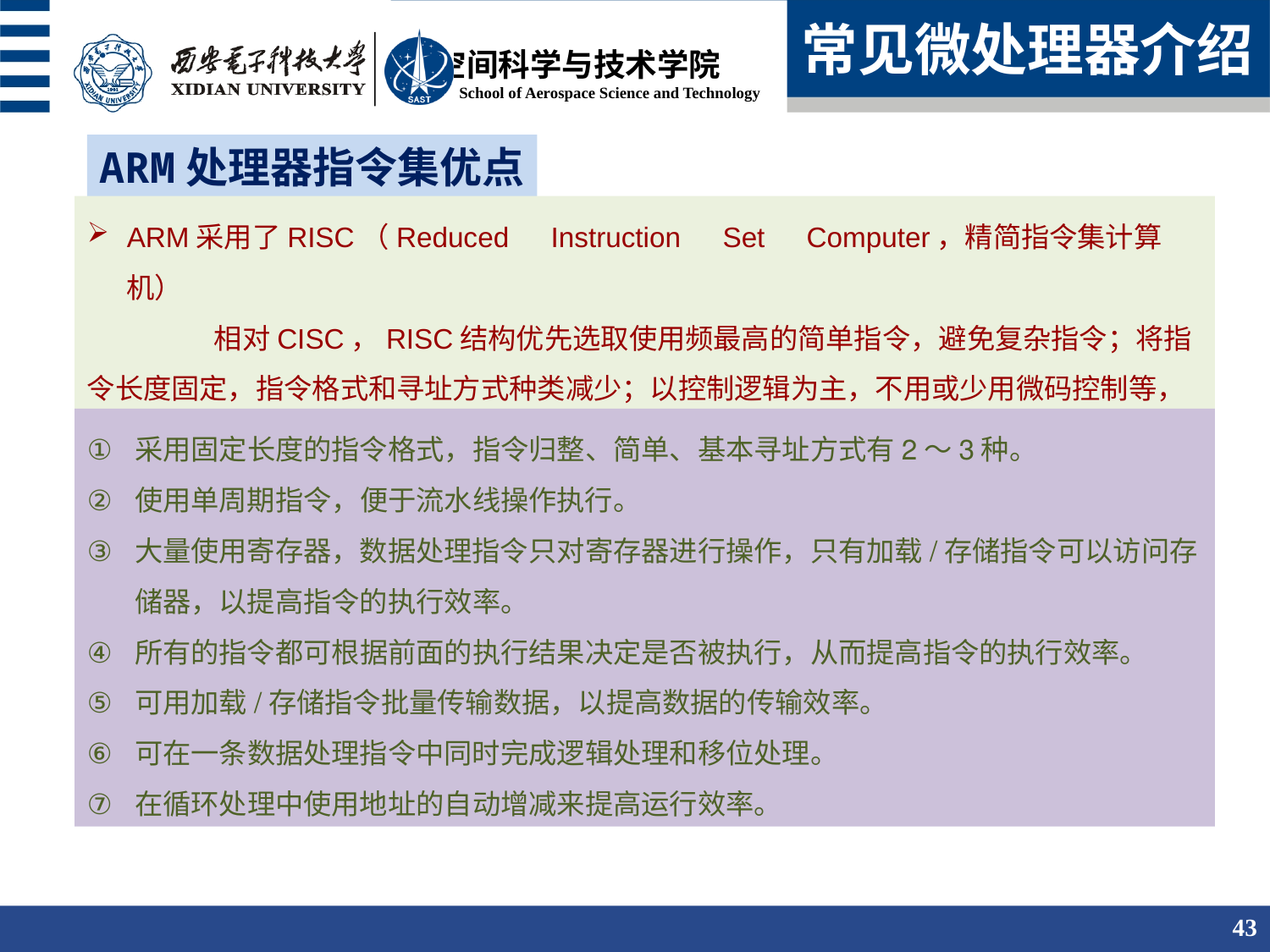

常见微处理器介绍
ARM处理器指令集优点
ARM采用了RISC（Reduced　Instruction　Set　Computer，精简指令集计算机）
	相对CISC，RISC结构优先选取使用频最高的简单指令，避免复杂指令；将指令长度固定，指令格式和寻址方式种类减少；以控制逻辑为主，不用或少用微码控制等，RISC体系结构应具有如下特点：
采用固定长度的指令格式，指令归整、简单、基本寻址方式有2～3种。
使用单周期指令，便于流水线操作执行。
大量使用寄存器，数据处理指令只对寄存器进行操作，只有加载/存储指令可以访问存储器，以提高指令的执行效率。
所有的指令都可根据前面的执行结果决定是否被执行，从而提高指令的执行效率。
可用加载/存储指令批量传输数据，以提高数据的传输效率。
可在一条数据处理指令中同时完成逻辑处理和移位处理。
在循环处理中使用地址的自动增减来提高运行效率。